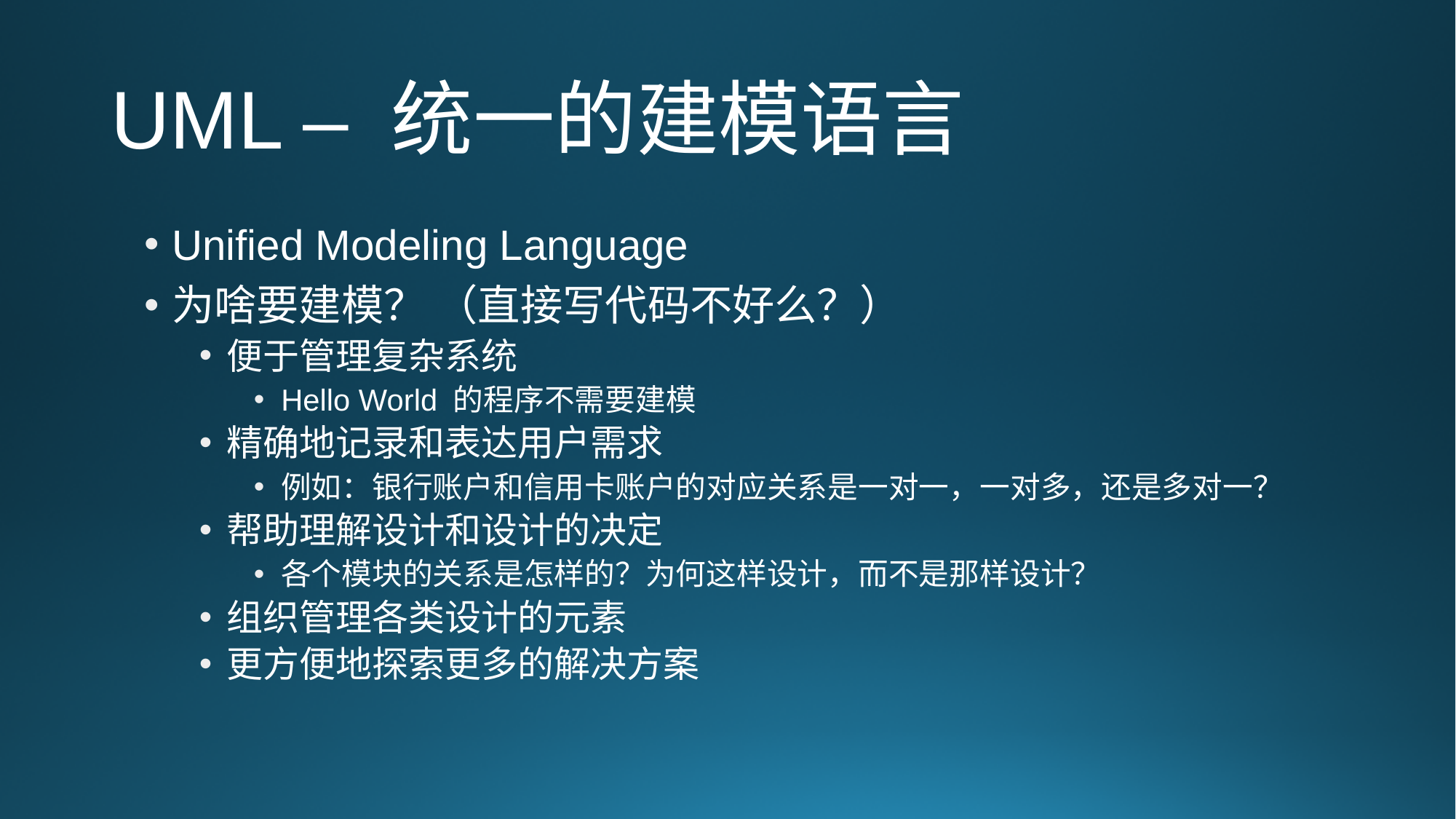

# UML – 统一的建模语言
Unified Modeling Language
为啥要建模？ （直接写代码不好么？）
便于管理复杂系统
Hello World 的程序不需要建模
精确地记录和表达用户需求
例如：银行账户和信用卡账户的对应关系是一对一，一对多，还是多对一？
帮助理解设计和设计的决定
各个模块的关系是怎样的？为何这样设计，而不是那样设计？
组织管理各类设计的元素
更方便地探索更多的解决方案